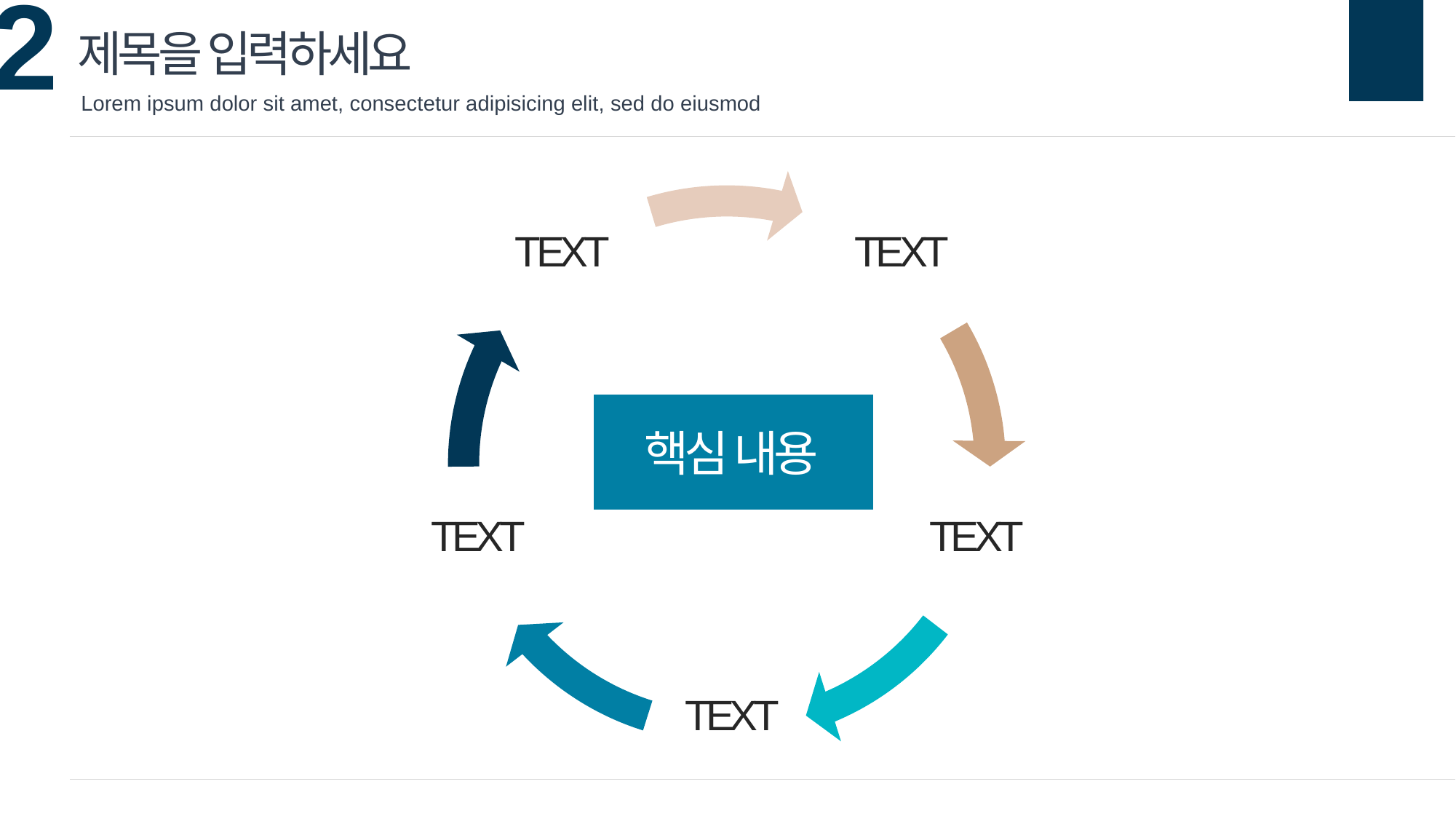

제목을 입력하세요
Lorem ipsum dolor sit amet, consectetur adipisicing elit, sed do eiusmod

TEXT
TEXT
TEXT
TEXT
TEXT

핵심 내용